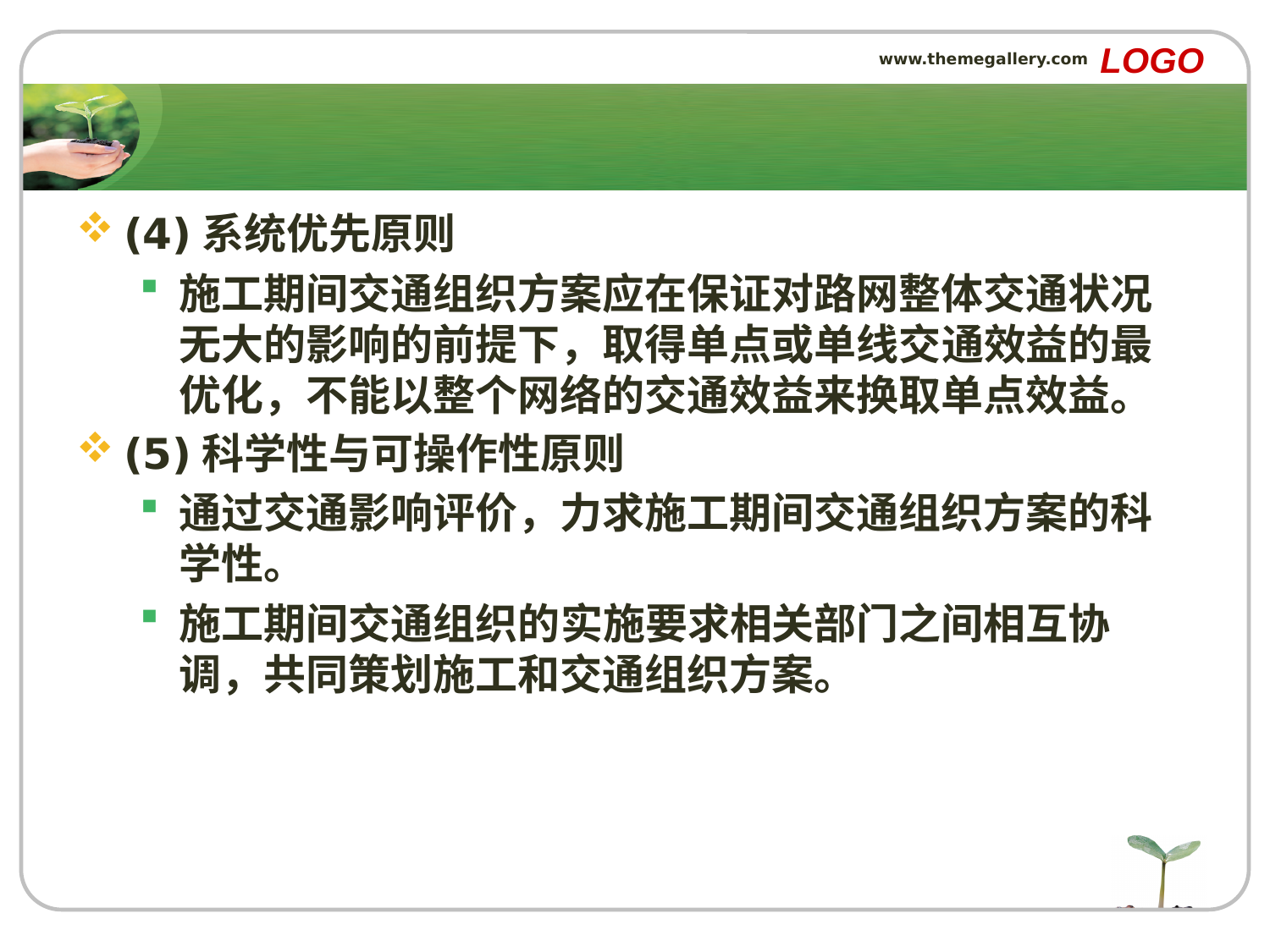

LOGO
www.themegallery.com
#
(4)系统优先原则
施工期间交通组织方案应在保证对路网整体交通状况无大的影响的前提下，取得单点或单线交通效益的最优化，不能以整个网络的交通效益来换取单点效益。
(5)科学性与可操作性原则
通过交通影响评价，力求施工期间交通组织方案的科学性。
施工期间交通组织的实施要求相关部门之间相互协调，共同策划施工和交通组织方案。